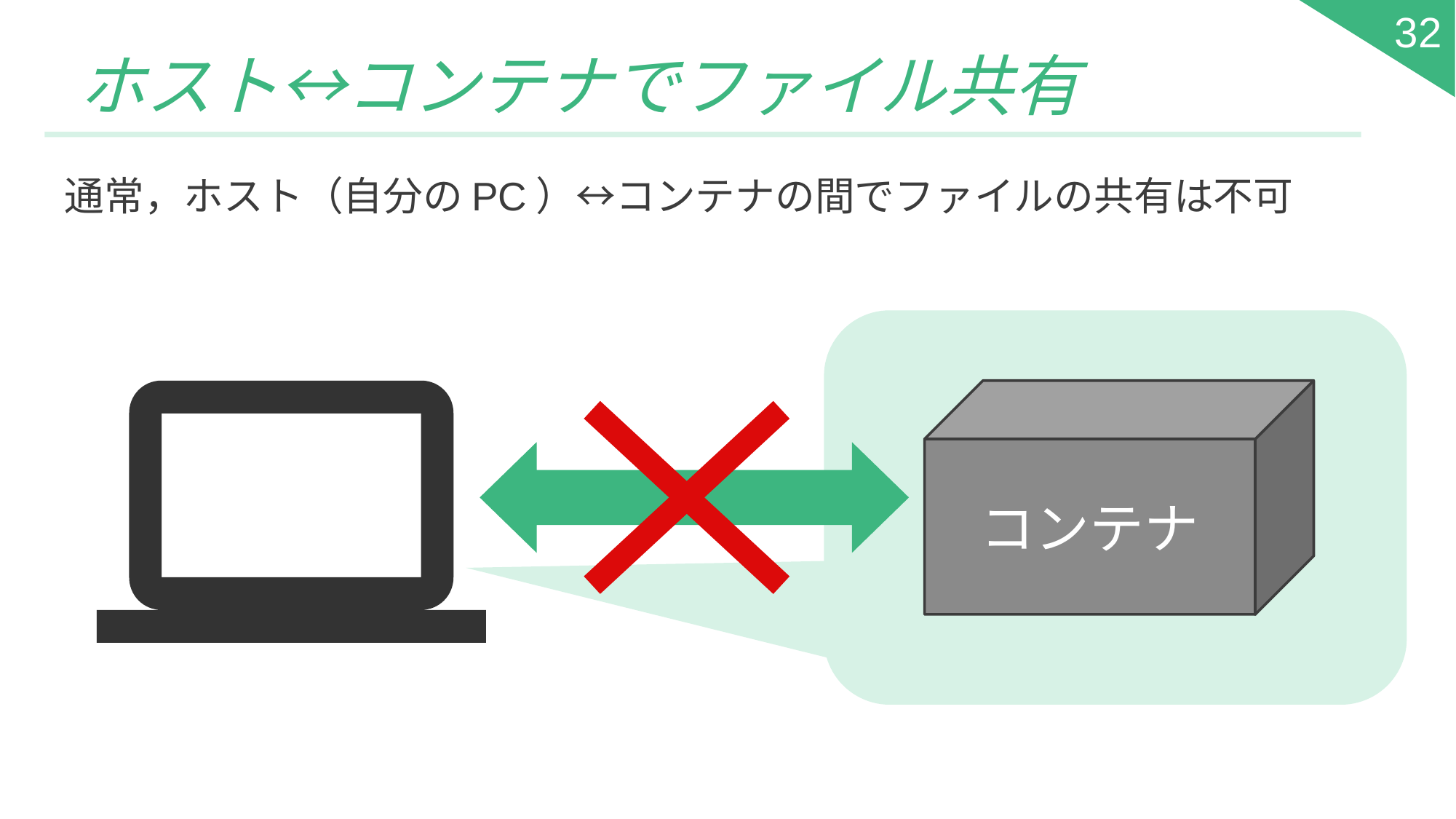

32
# ホスト↔コンテナでファイル共有
通常，ホスト（自分のPC）↔コンテナの間でファイルの共有は不可

コンテナ